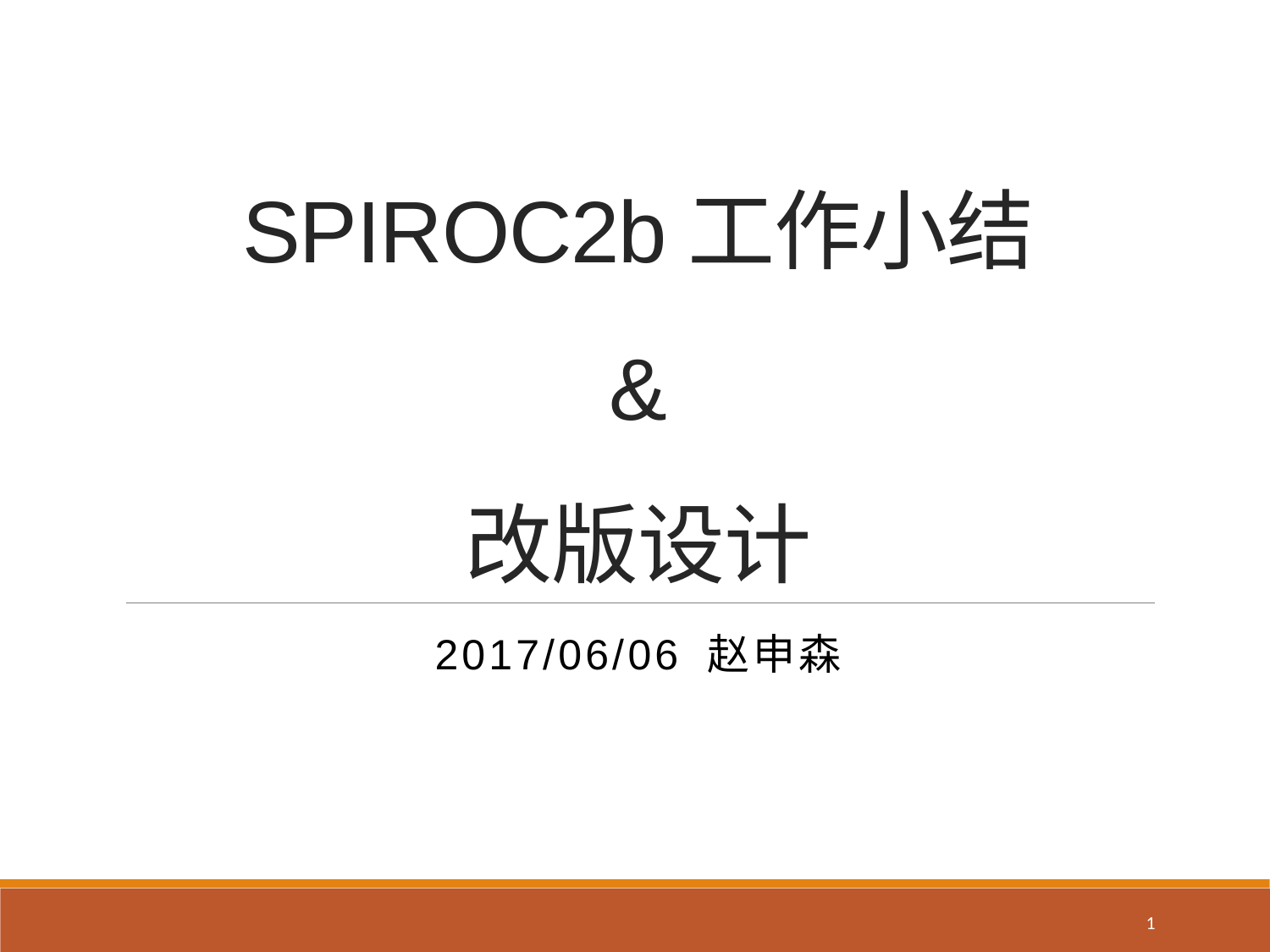

# SPIROC2b工作小结 & 改版设计
2017/06/06 赵申森
1